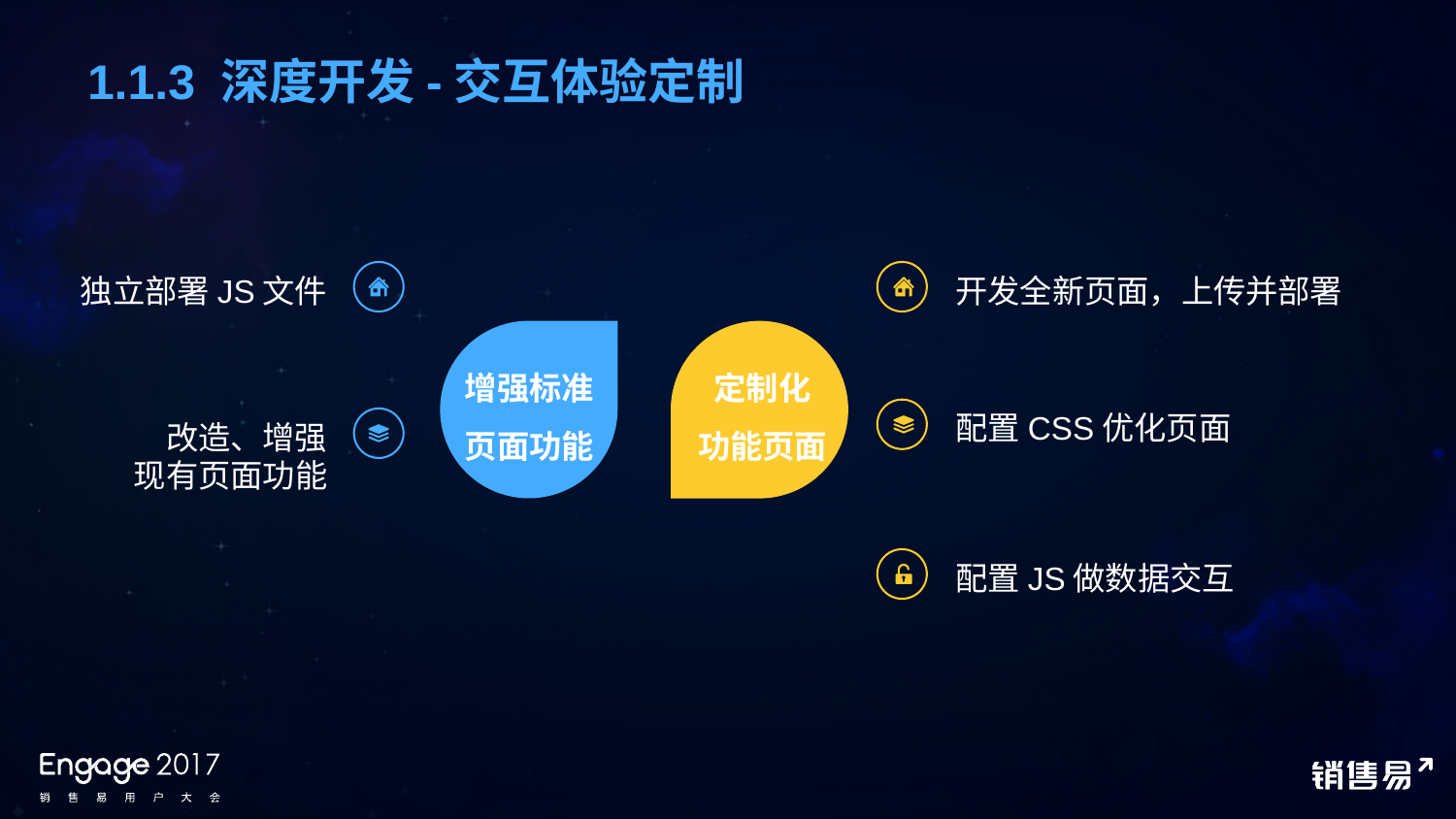

# 1.1.3 深度开发-交互体验定制

独立部署JS文件

开发全新页面，上传并部署

增强标准
页面功能
定制化
功能页面

配置CSS优化页面

改造、增强
现有页面功能

配置JS做数据交互